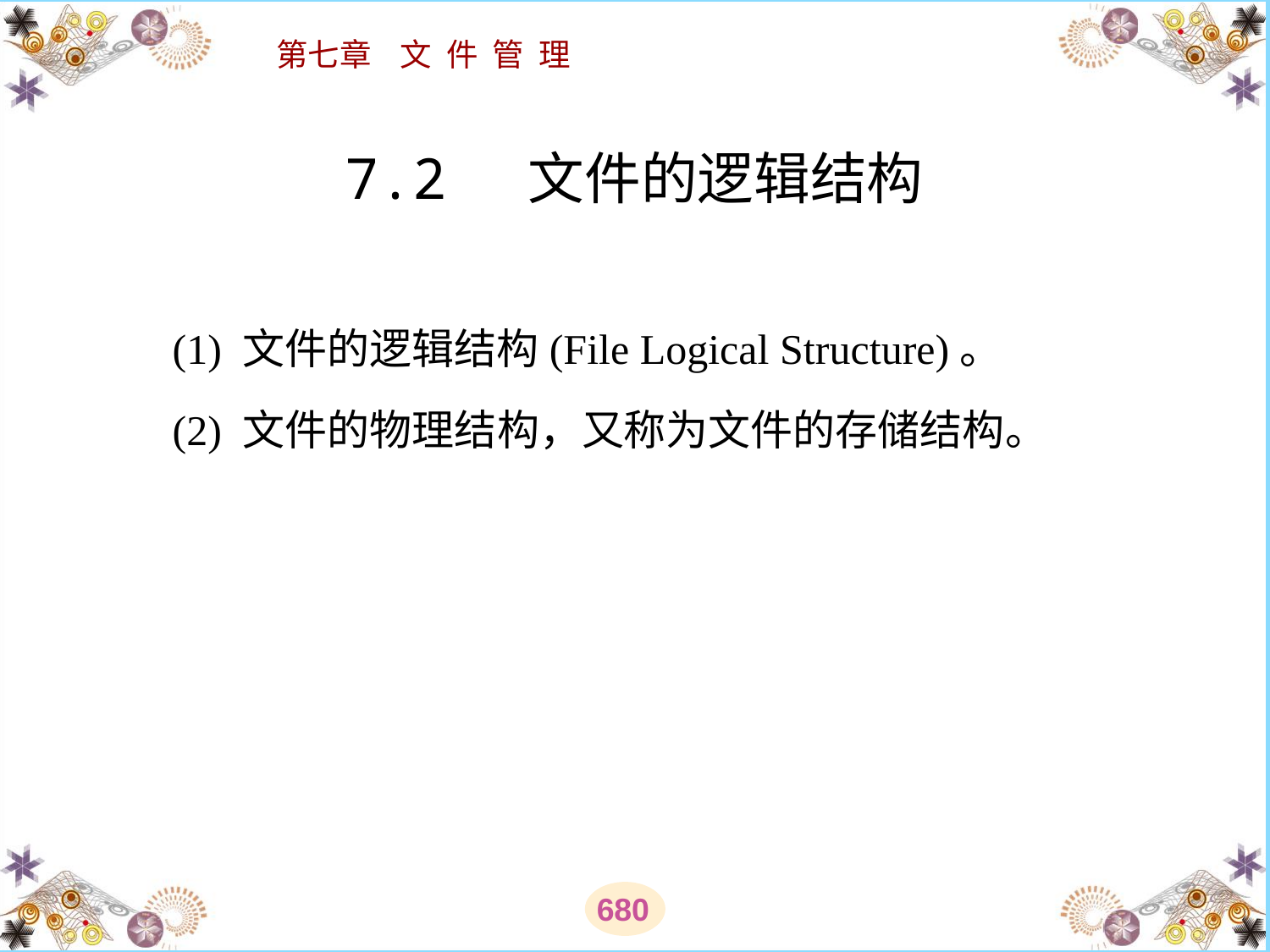

# 7.2  文件的逻辑结构 　　(1) 文件的逻辑结构(File Logical Structure)。 　　(2) 文件的物理结构，又称为文件的存储结构。